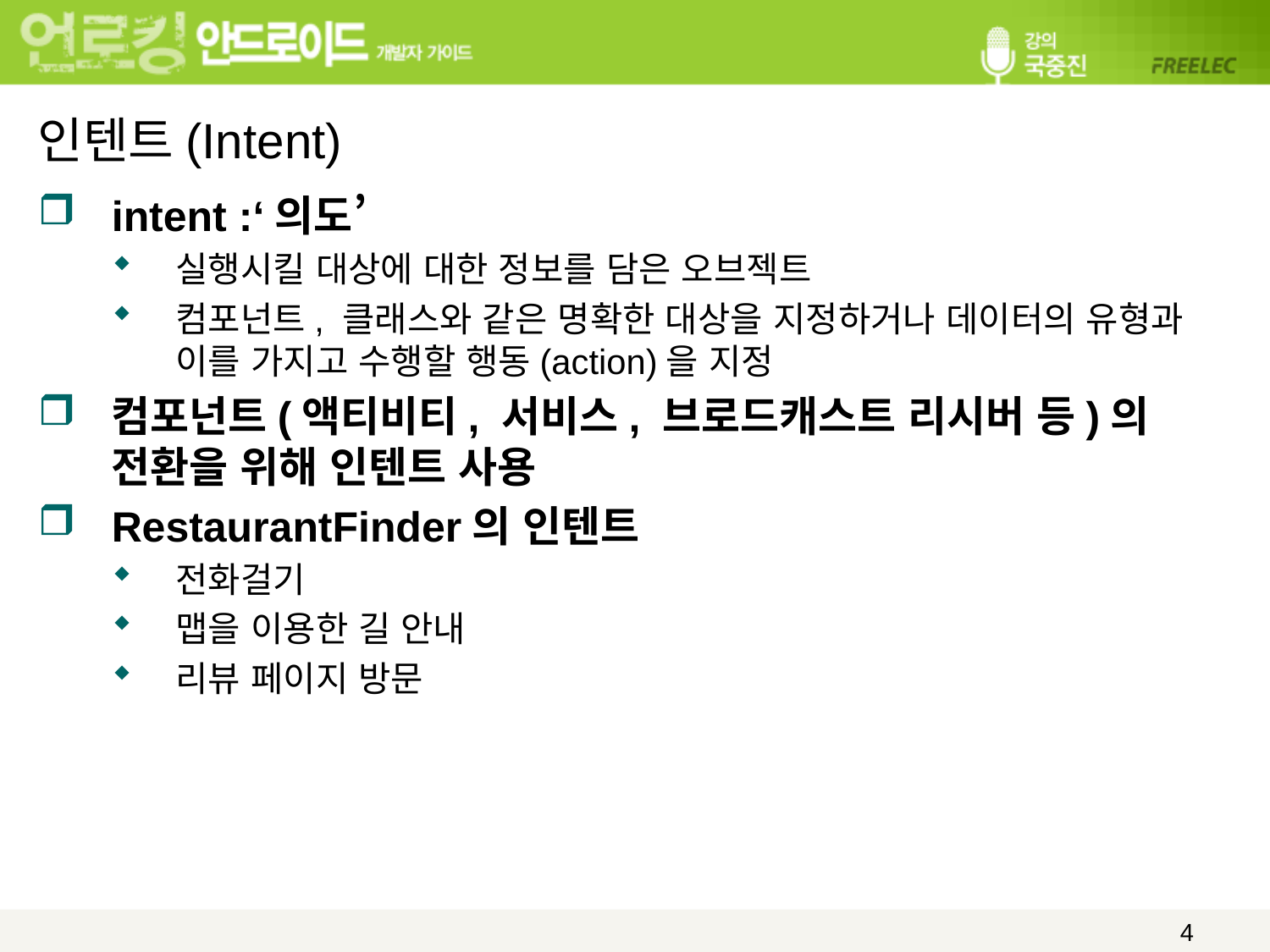

# 인텐트(Intent)
intent :‘의도’
실행시킬 대상에 대한 정보를 담은 오브젝트
컴포넌트, 클래스와 같은 명확한 대상을 지정하거나 데이터의 유형과 이를 가지고 수행할 행동(action)을 지정
컴포넌트(액티비티, 서비스, 브로드캐스트 리시버 등)의 전환을 위해 인텐트 사용
RestaurantFinder의 인텐트
전화걸기
맵을 이용한 길 안내
리뷰 페이지 방문

4